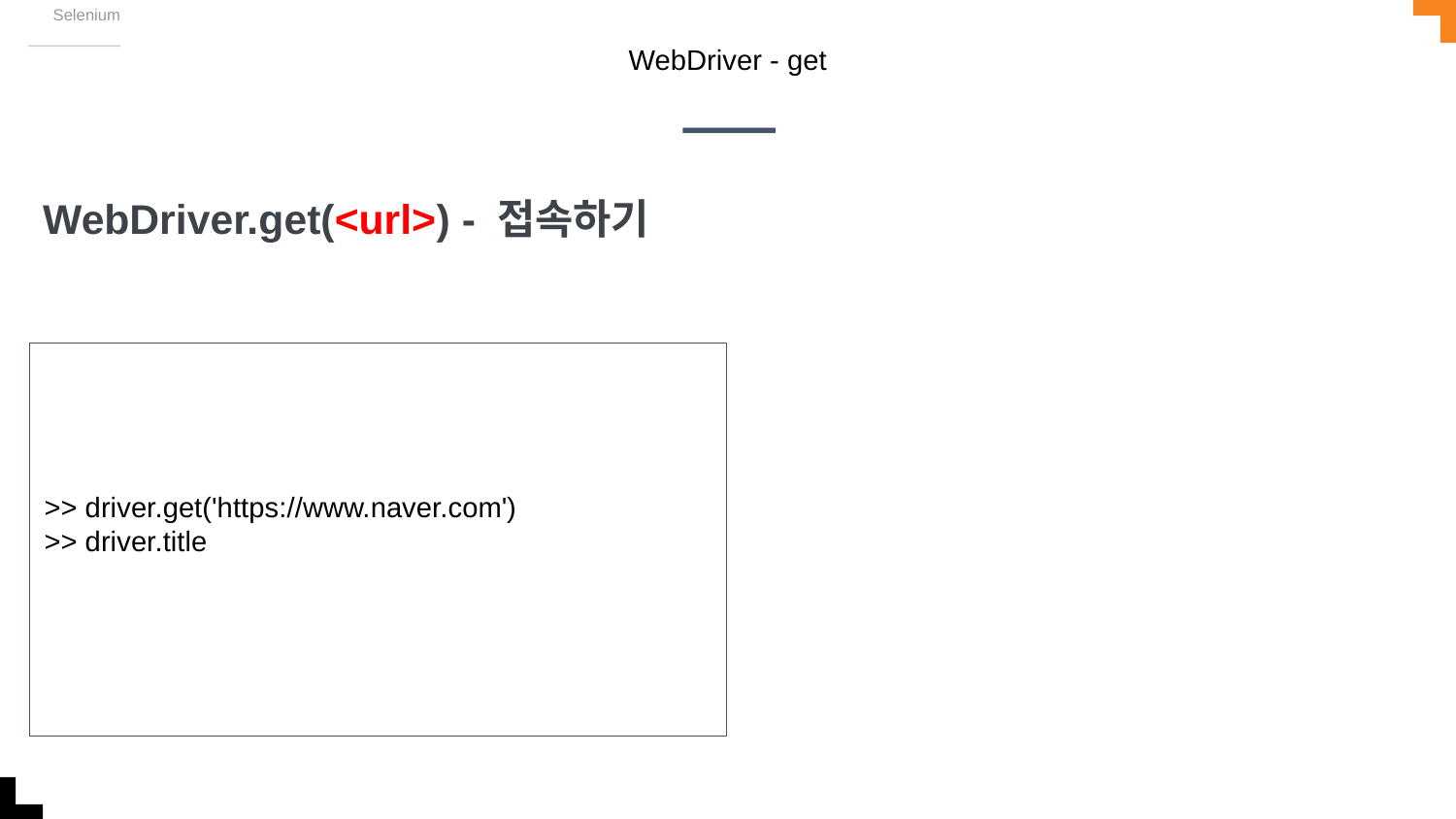

Selenium

# WebDriver - get
WebDriver.get(<url>) - 접속하기
>> driver.get('https://www.naver.com')
>> driver.title